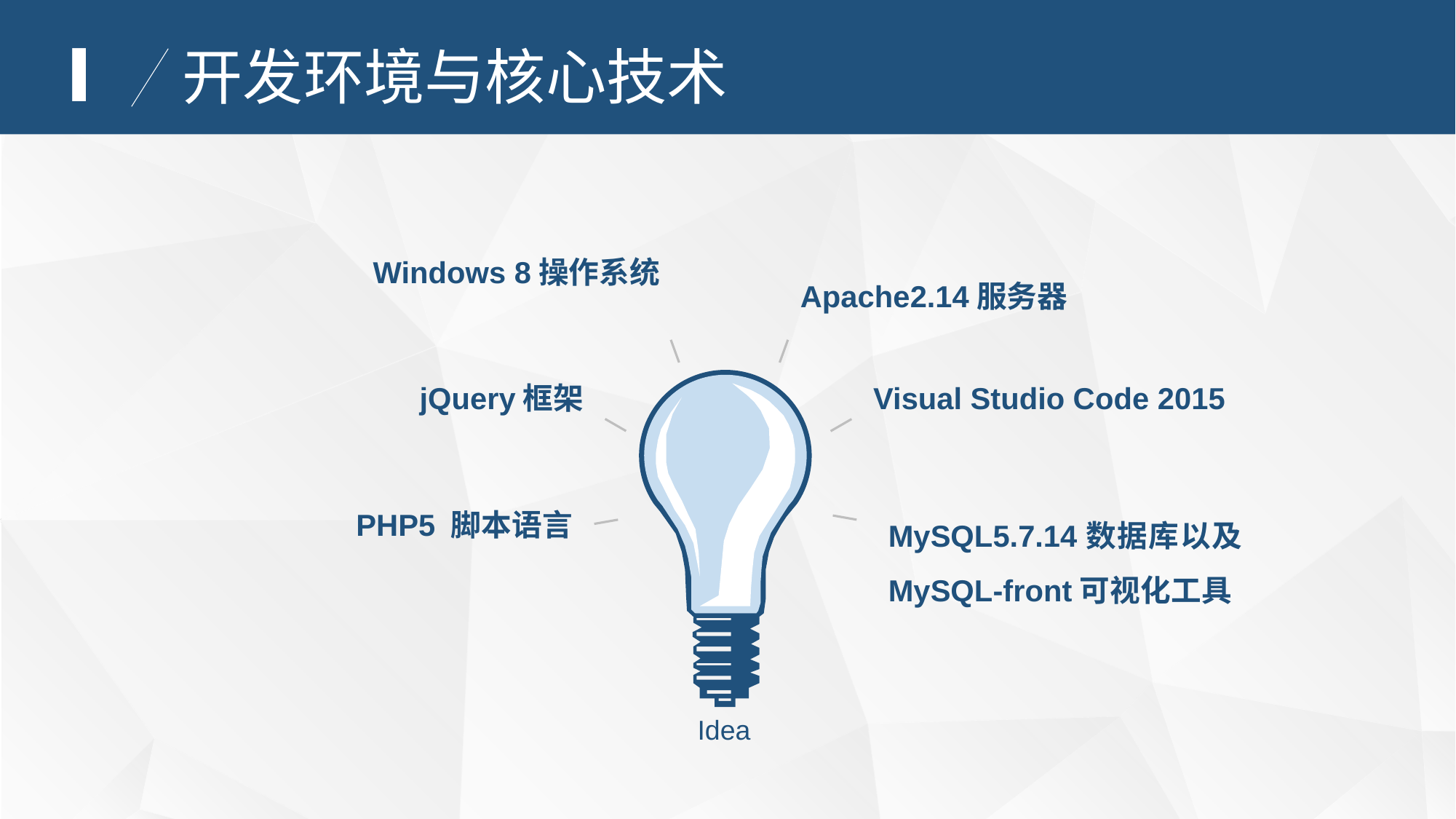

Ⅰ
开发环境与核心技术
Windows 8操作系统
Apache2.14服务器

Idea
jQuery框架
Visual Studio Code 2015
MySQL5.7.14数据库以及MySQL-front可视化工具
PHP5 脚本语言